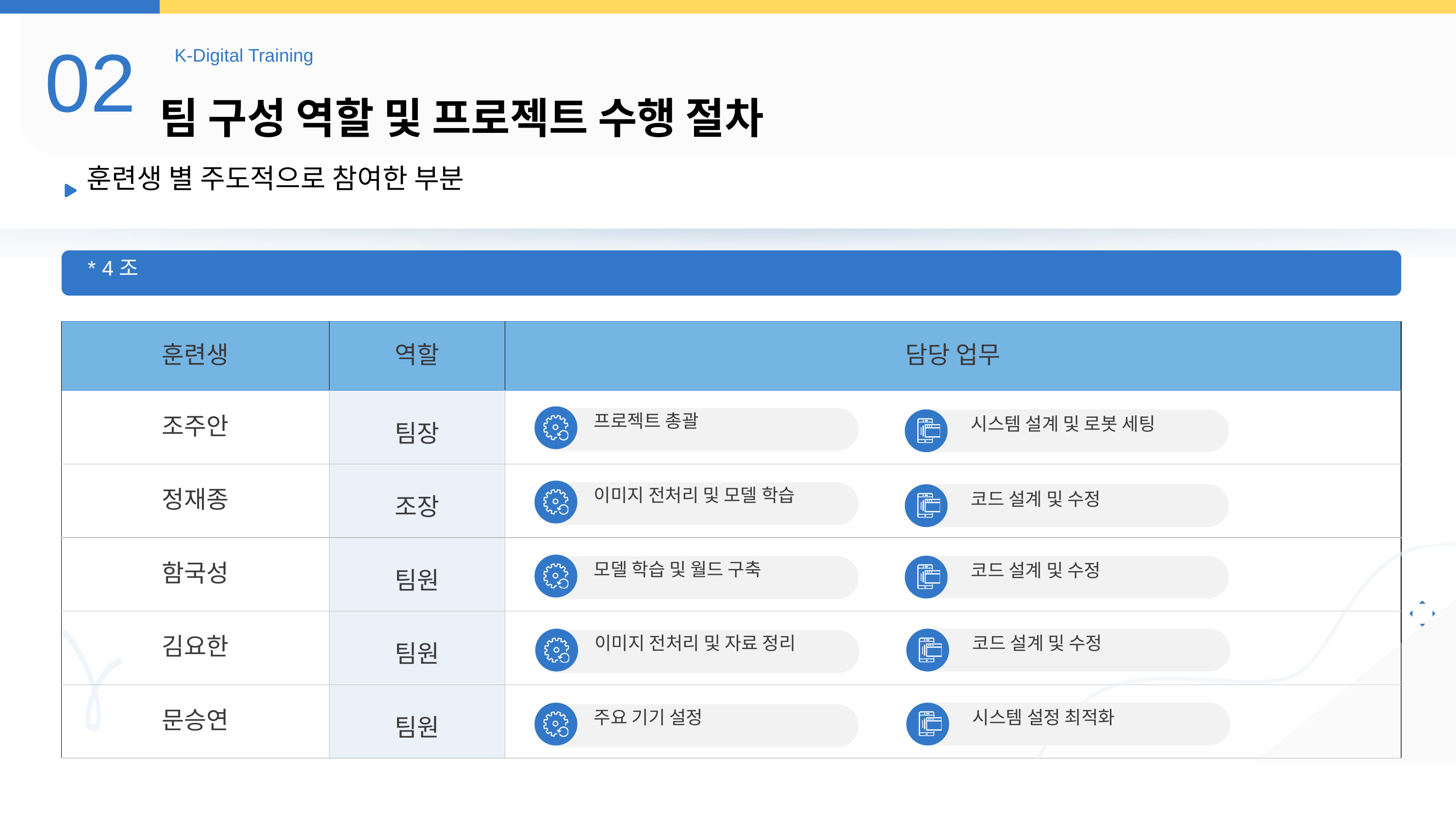

02

K-Digital Training
팀 구성 역할 및 프로젝트 수행 절차

훈련생 별 주도적으로 참여한 부분

* 4조
| 훈련생 | 역할 | 담당 업무 |
| --- | --- | --- |
| 조주안 | 팀장 |  |
| 정재종 | 조장 |  |
| 함국성 | 팀원 |  |
| 김요한 | 팀원 |  |
| 문승연 | 팀원 |  |

프로젝트 총괄

시스템 설계 및 로봇 세팅

이미지 전처리 및 모델 학습

코드 설계 및 수정

모델 학습 및 월드 구축

코드 설계 및 수정

이미지 전처리 및 자료 정리

코드 설계 및 수정

주요 기기 설정

시스템 설정 최적화